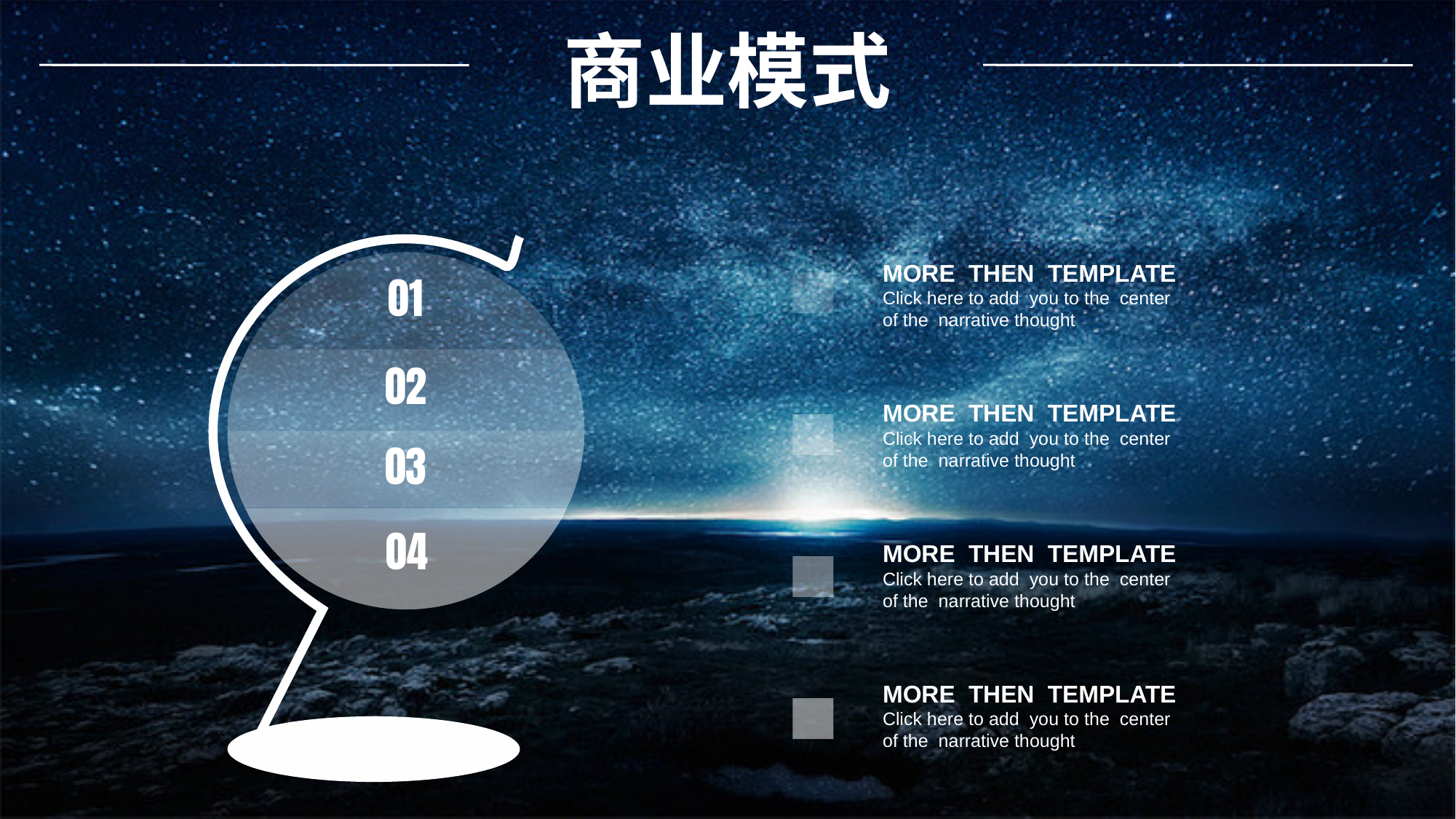

商业模式

MORE  THEN  TEMPLATE
Click here to add  you to the  center
of the  narrative thought
01

02
MORE  THEN  TEMPLATE
Click here to add  you to the  center
of the  narrative thought

03

04
MORE  THEN  TEMPLATE
Click here to add  you to the  center
of the  narrative thought

MORE  THEN  TEMPLATE
Click here to add  you to the  center
of the  narrative thought